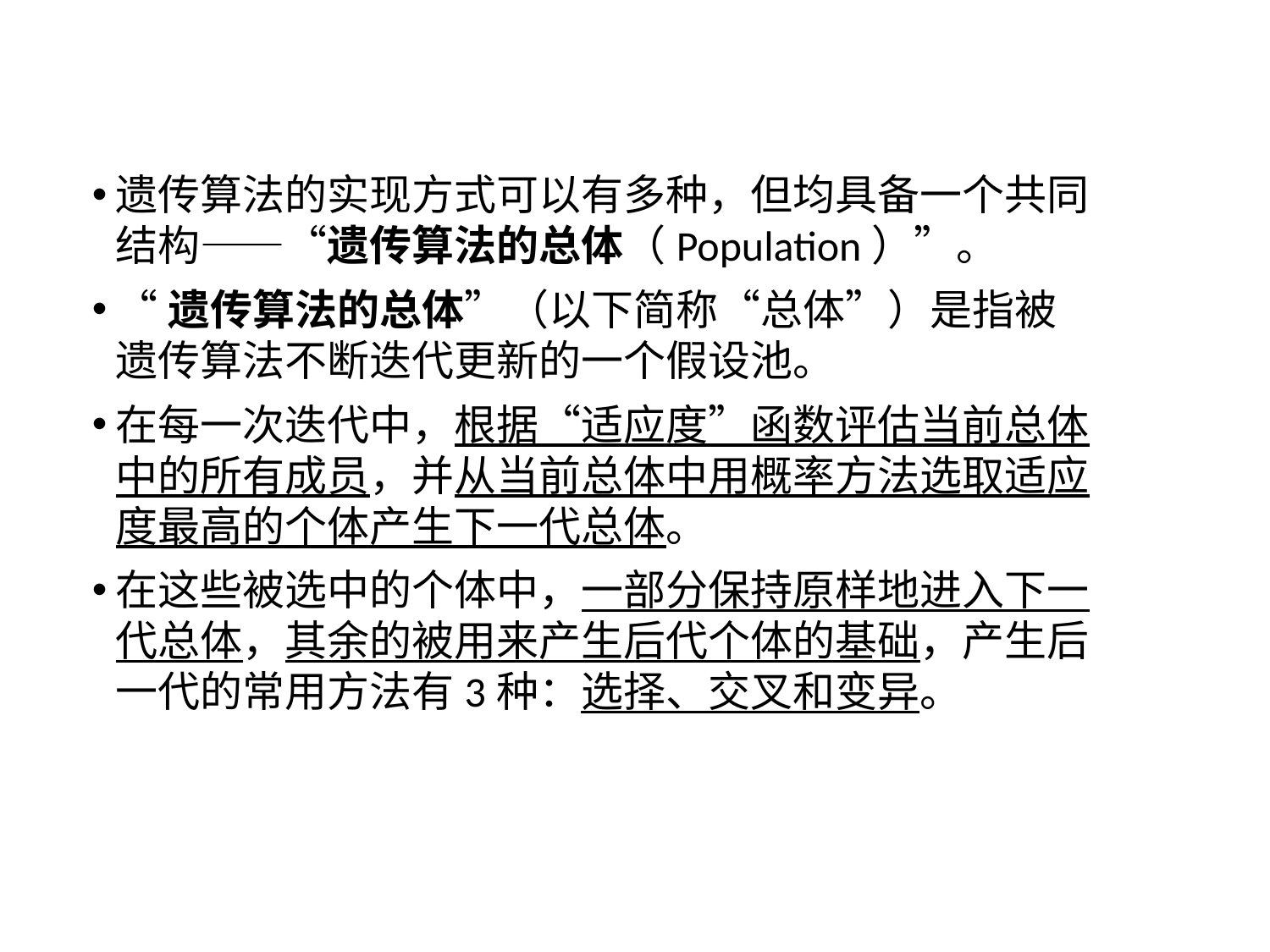

4.4主要类型
遗传算法的实现方式可以有多种，但均具备一个共同结构——“遗传算法的总体（Population）”。
“遗传算法的总体”（以下简称“总体”）是指被遗传算法不断迭代更新的一个假设池。
在每一次迭代中，根据“适应度”函数评估当前总体中的所有成员，并从当前总体中用概率方法选取适应度最高的个体产生下一代总体。
在这些被选中的个体中，一部分保持原样地进入下一代总体，其余的被用来产生后代个体的基础，产生后一代的常用方法有3种：选择、交叉和变异。